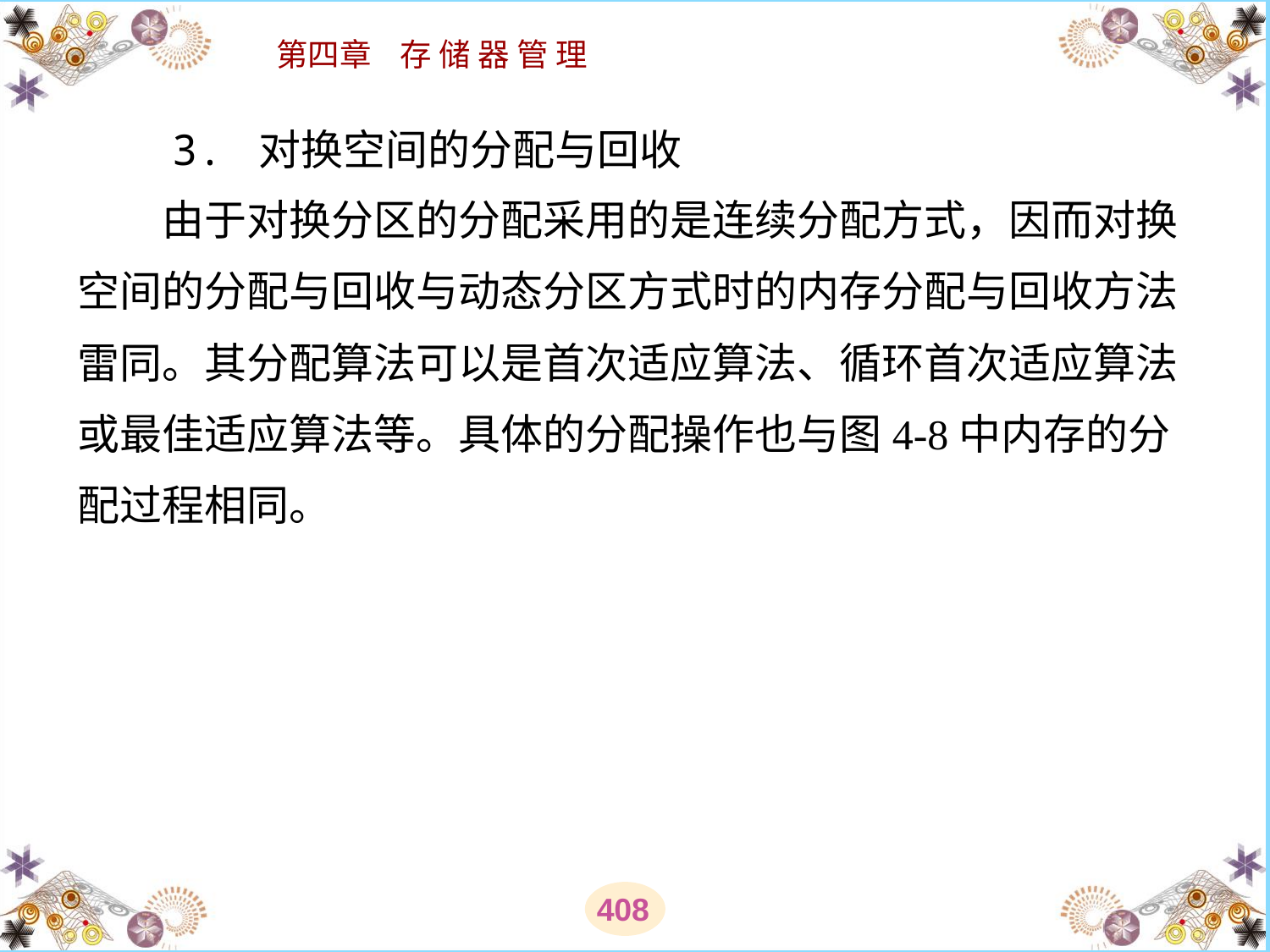

# 3. 对换空间的分配与回收 　　由于对换分区的分配采用的是连续分配方式，因而对换空间的分配与回收与动态分区方式时的内存分配与回收方法雷同。其分配算法可以是首次适应算法、循环首次适应算法或最佳适应算法等。具体的分配操作也与图4-8中内存的分配过程相同。